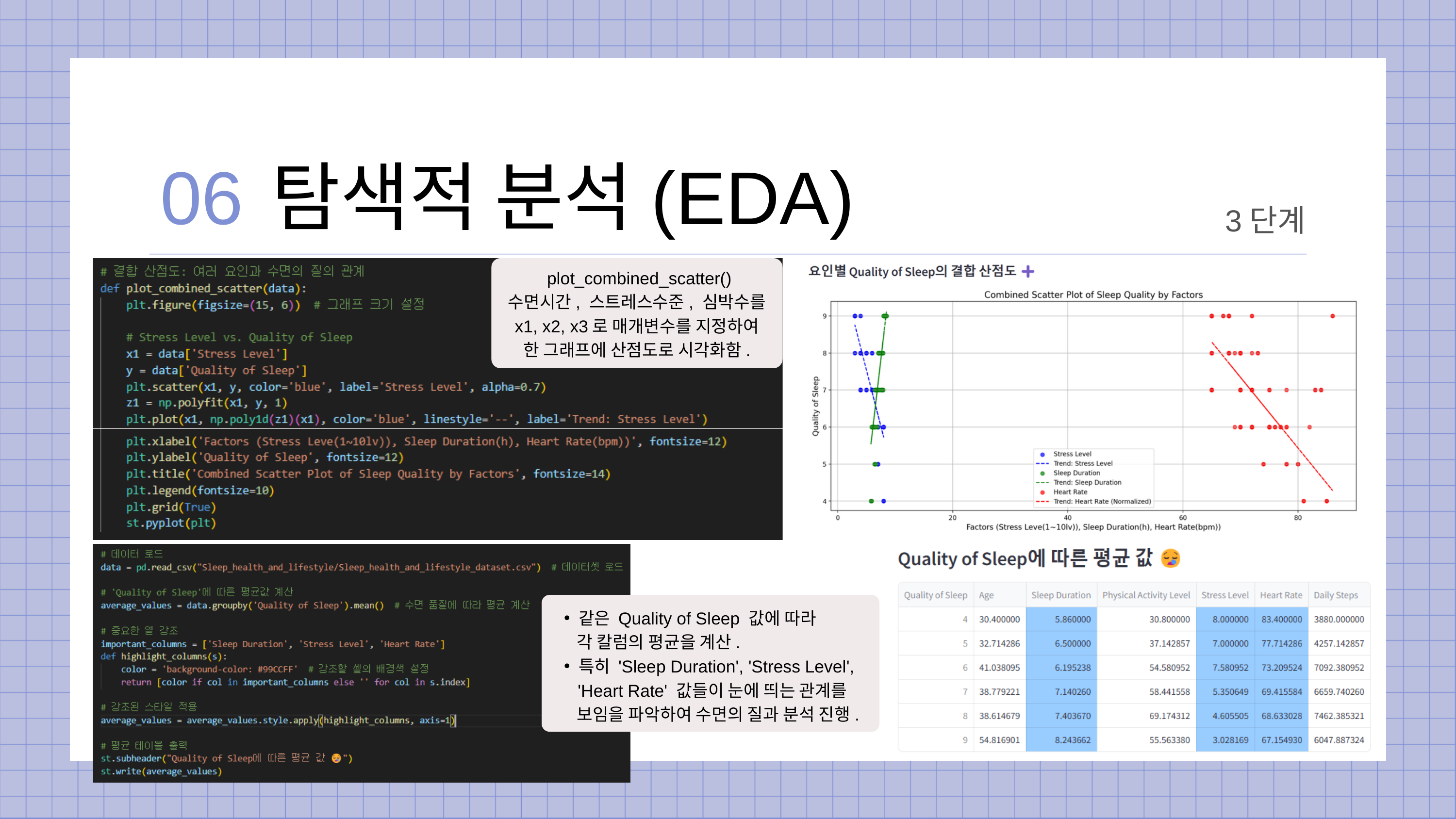

06
탐색적 분석(EDA)
3단계

 plot_combined_scatter()
수면시간, 스트레스수준, 심박수를
x1, x2, x3로 매개변수를 지정하여
한 그래프에 산점도로 시각화함.

같은 Quality of Sleep 값에 따라
      각 칼럼의 평균을 계산.
특히 'Sleep Duration', 'Stress Level',
      'Heart Rate' 값들이 눈에 띄는 관계를
      보임을 파악하여 수면의 질과 분석 진행.